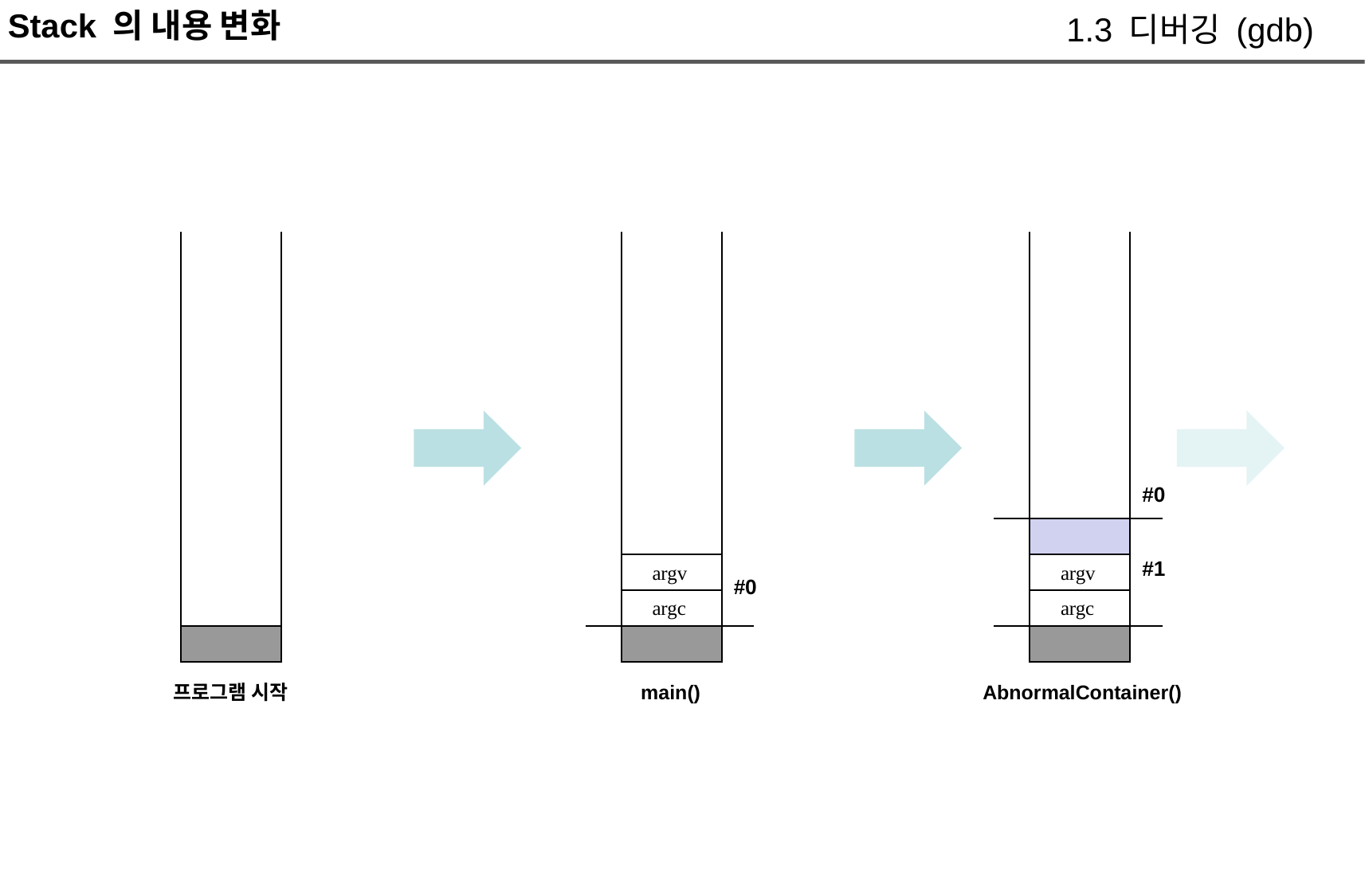

Stack 의 내용 변화
1.3 디버깅 (gdb)

#0

#1
argv
argc
argv
argc
#0

프로그램 시작
main()
AbnormalContainer()